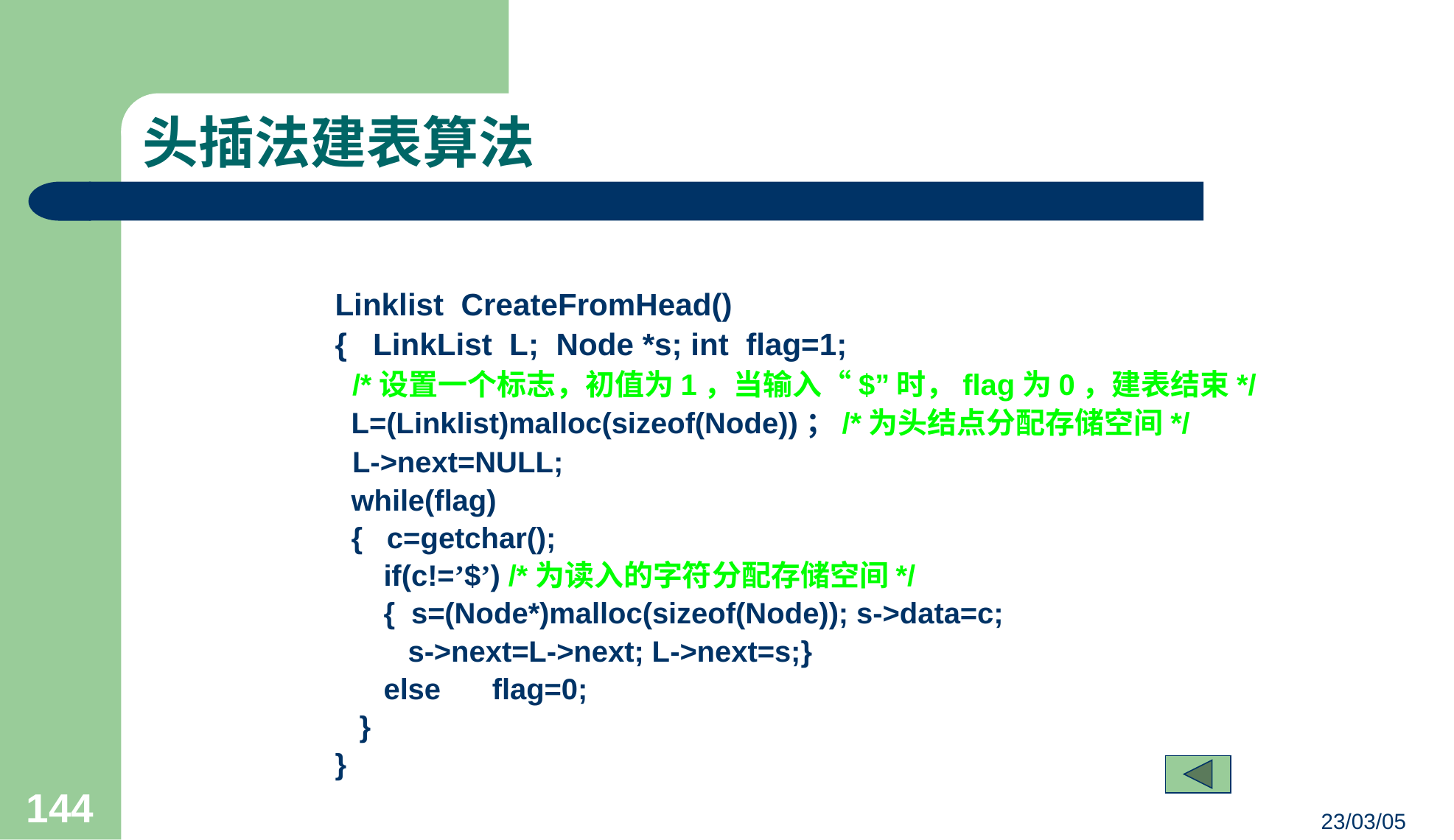

# 头插法建表算法
Linklist  CreateFromHead()
{   LinkList  L;  Node *s; int  flag=1;
  /*设置一个标志，初值为1，当输入“$”时，flag为0，建表结束*/
  L=(Linklist)malloc(sizeof(Node))；/*为头结点分配存储空间*/
  L->next=NULL;
  while(flag)
  {   c=getchar();
      if(c!=’$’) /*为读入的字符分配存储空间*/
      {  s=(Node*)malloc(sizeof(Node)); s->data=c;
         s->next=L->next; L->next=s;}
      else	flag=0;
   }
}

144
23/03/05